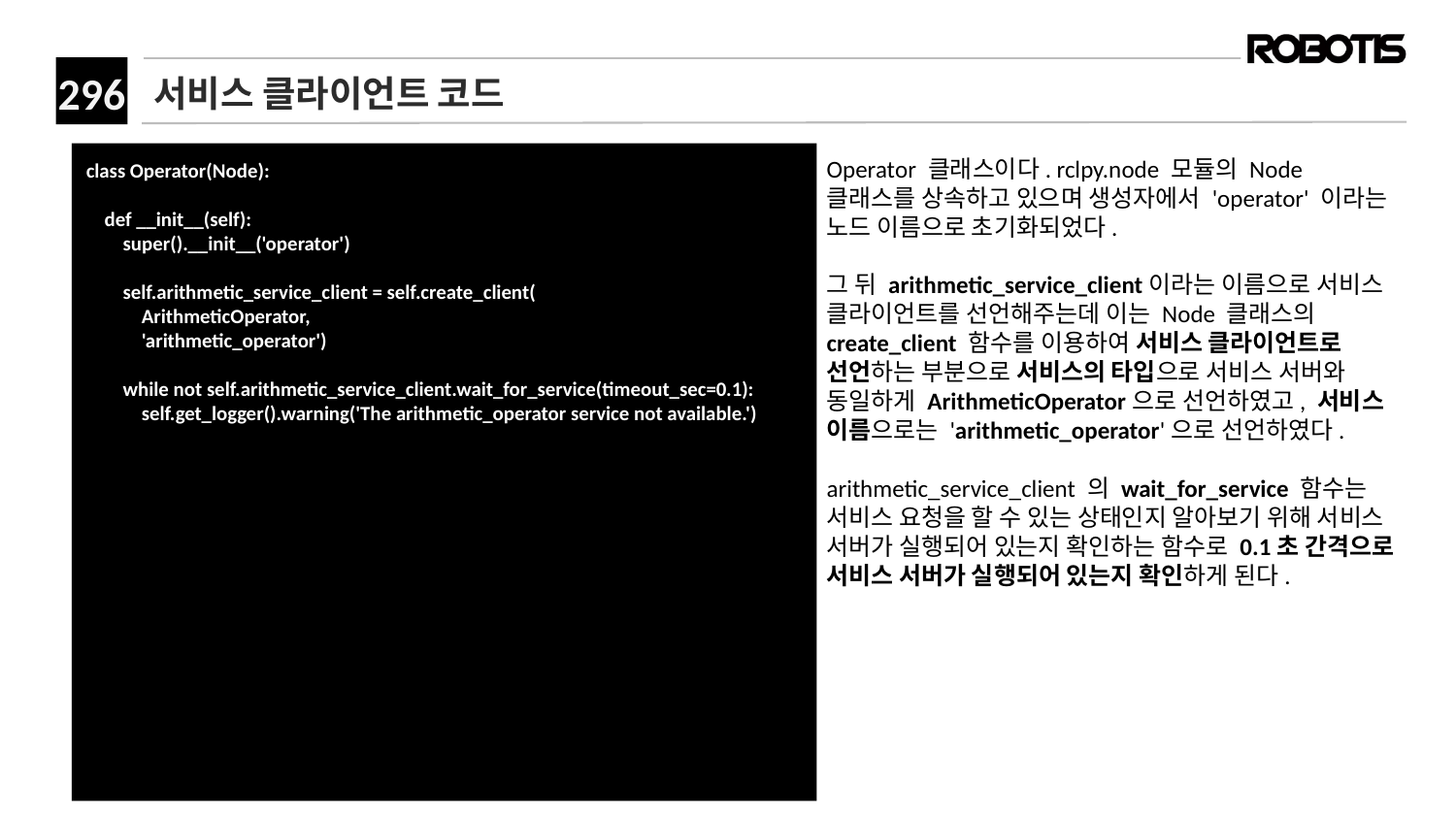

# 서비스 클라이언트 코드

class Operator(Node):

    def __init__(self):
        super().__init__('operator')

        self.arithmetic_service_client = self.create_client(
            ArithmeticOperator,
            'arithmetic_operator')

        while not self.arithmetic_service_client.wait_for_service(timeout_sec=0.1):
            self.get_logger().warning('The arithmetic_operator service not available.')

Operator 클래스이다. rclpy.node 모듈의 Node 클래스를 상속하고 있으며 생성자에서 'operator' 이라는 노드 이름으로 초기화되었다.

그 뒤 arithmetic_service_client이라는 이름으로 서비스 클라이언트를 선언해주는데 이는 Node 클래스의 create_client 함수를 이용하여 서비스 클라이언트로 선언하는 부분으로 서비스의 타입으로 서비스 서버와 동일하게 ArithmeticOperator으로 선언하였고, 서비스 이름으로는 'arithmetic_operator'으로 선언하였다.

arithmetic_service_client 의 wait_for_service 함수는 서비스 요청을 할 수 있는 상태인지 알아보기 위해 서비스 서버가 실행되어 있는지 확인하는 함수로 0.1초 간격으로 서비스 서버가 실행되어 있는지 확인하게 된다.